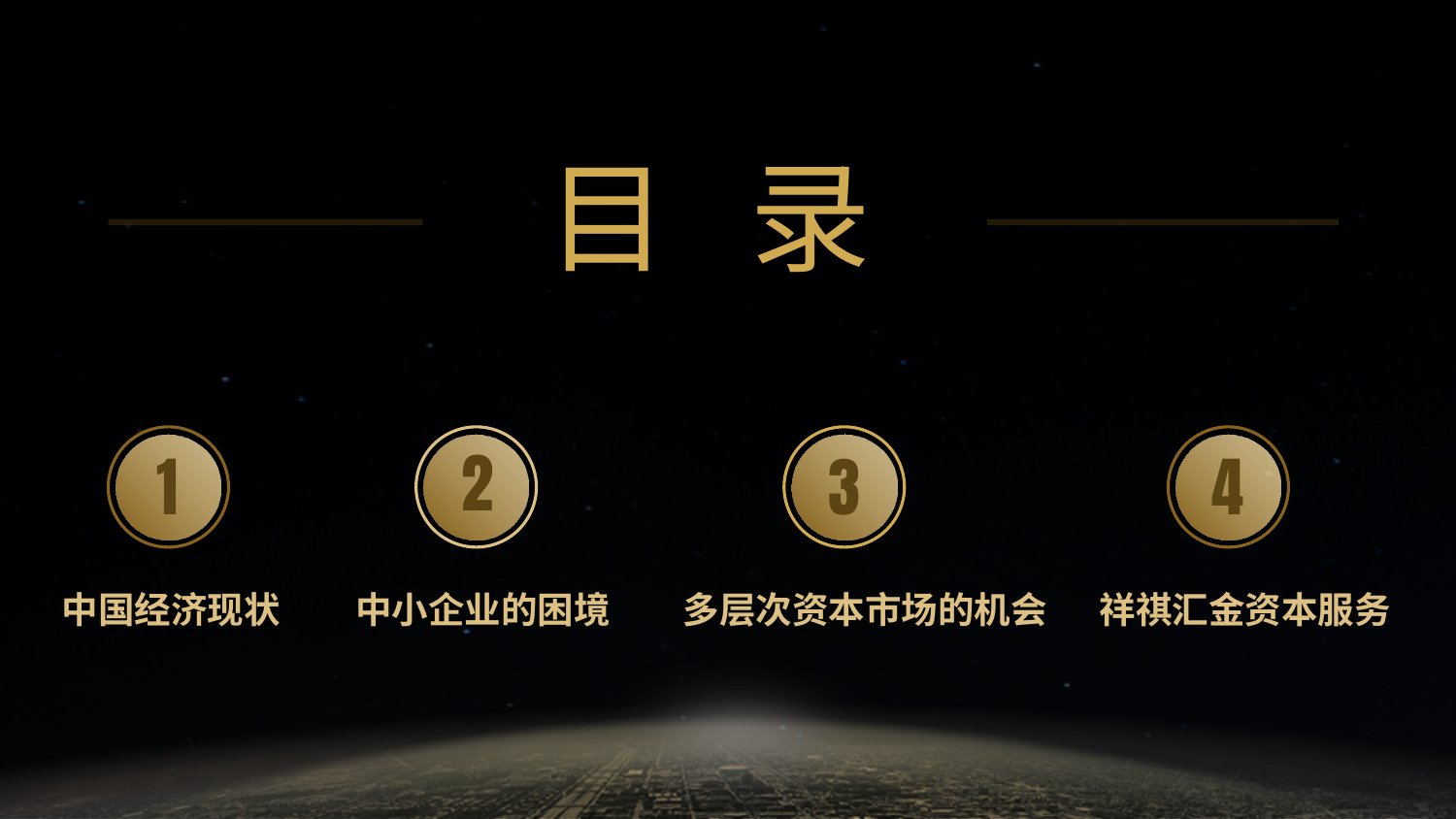

目   录

1

2

3

4
中国经济现状
中小企业的困境
多层次资本市场的机会
祥祺汇金资本服务